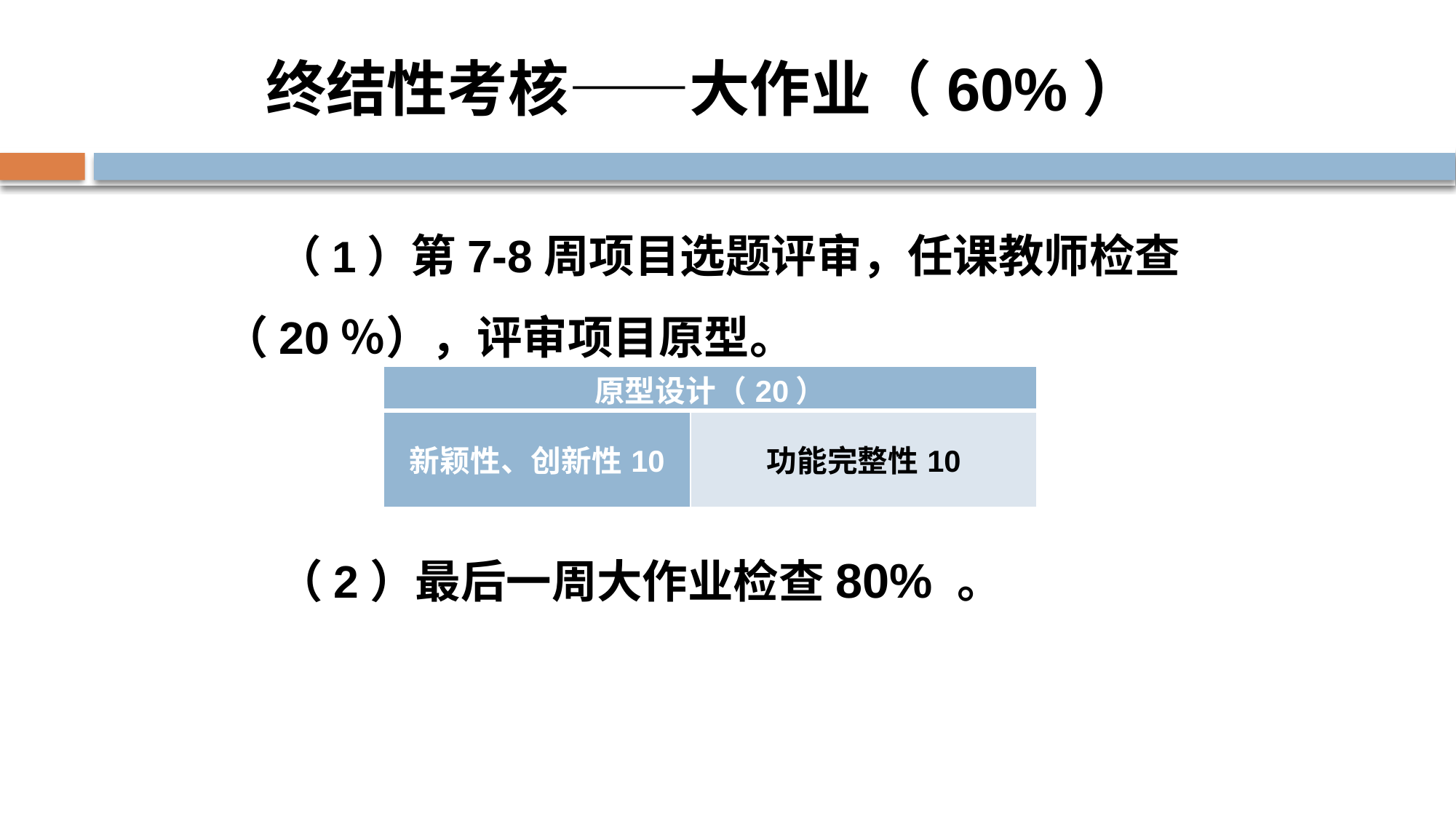

# 终结性考核——大作业（60%）
（1）第7-8周项目选题评审，任课教师检查（20％），评审项目原型。

（2）最后一周大作业检查80% 。

| 原型设计（20） |  |
| --- | --- |
| 新颖性、创新性10 | 功能完整性10 |